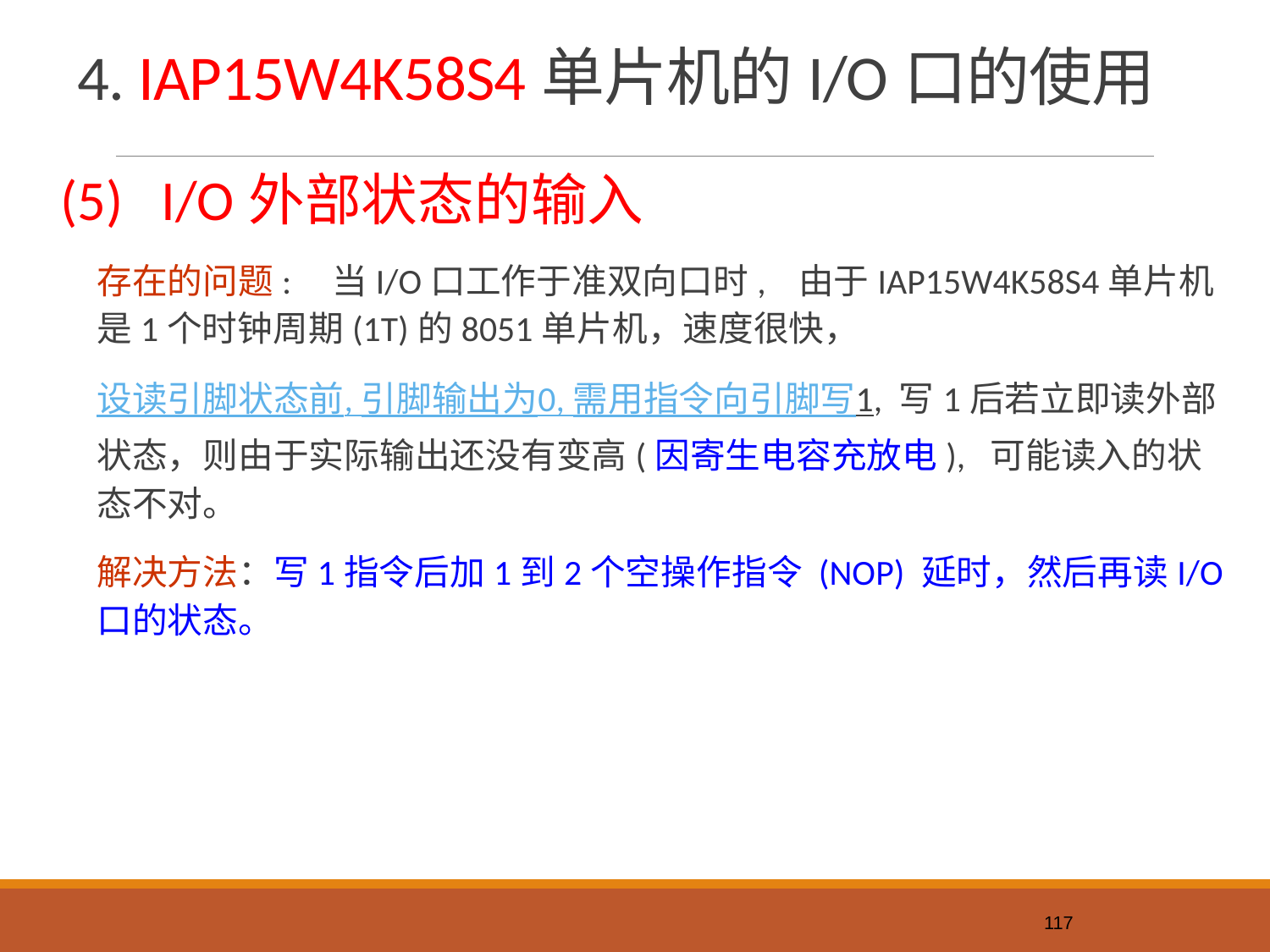

# 4. IAP15W4K58S4单片机的I/O口的使用
(5)   I/O外部状态的输入
存在的问题:    当I/O口工作于准双向口时,   由于IAP15W4K58S4单片机是1个时钟周期(1T)的8051单片机，速度很快，
设读引脚状态前, 引脚输出为0, 需用指令向引脚写1, 写1后若立即读外部状态，则由于实际输出还没有变高(因寄生电容充放电),  可能读入的状态不对。
解决方法：写1指令后加1到2个空操作指令 (NOP) 延时，然后再读I/O口的状态。
117